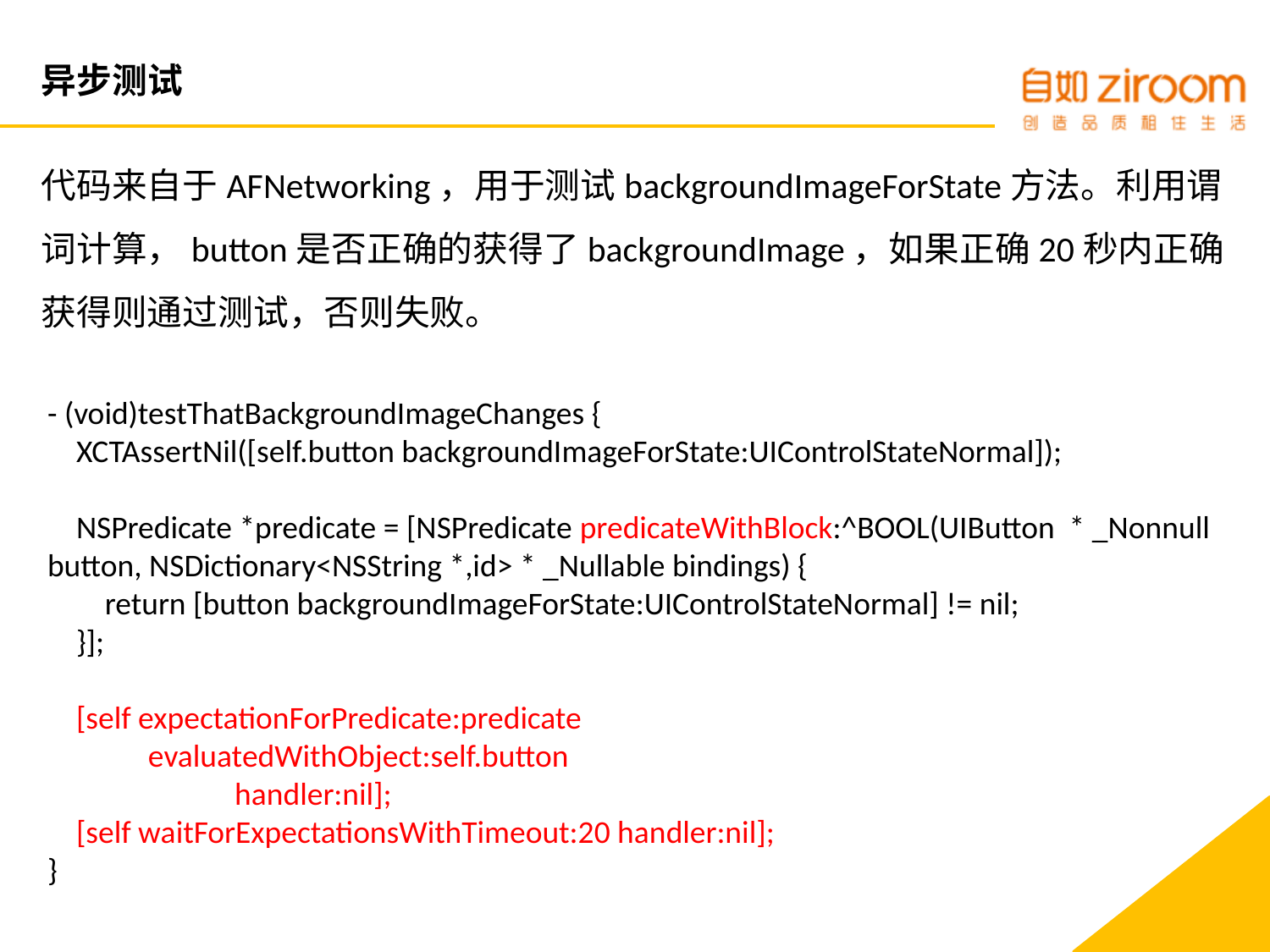

# 异步测试
代码来自于AFNetworking，用于测试backgroundImageForState方法。利用谓词计算，button是否正确的获得了backgroundImage，如果正确20秒内正确获得则通过测试，否则失败。
- (void)testThatBackgroundImageChanges {
    XCTAssertNil([self.button backgroundImageForState:UIControlStateNormal]);

    NSPredicate *predicate = [NSPredicate predicateWithBlock:^BOOL(UIButton  * _Nonnull button, NSDictionary<NSString *,id> * _Nullable bindings) {
        return [button backgroundImageForState:UIControlStateNormal] != nil;
    }];

    [self expectationForPredicate:predicate
              evaluatedWithObject:self.button
                          handler:nil];
    [self waitForExpectationsWithTimeout:20 handler:nil];
}